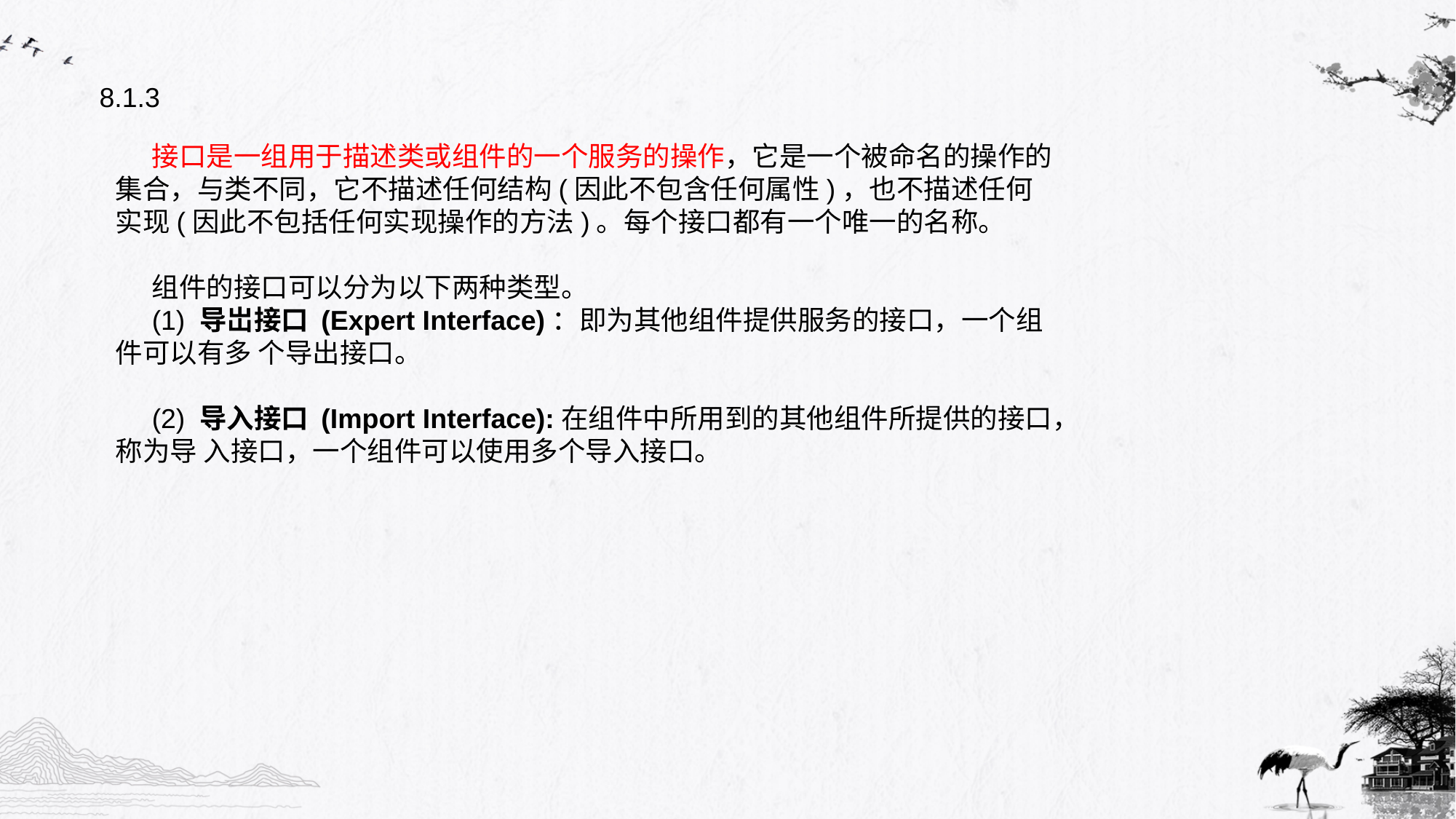

8.1.3
接口是一组用于描述类或组件的一个服务的操作，它是一个被命名的操作的集合，与类不同，它不描述任何结构(因此不包含任何属性)，也不描述任何实现(因此不包括任何实现操作的方法)。每个接口都有一个唯一的名称。

组件的接口可以分为以下两种类型。
(1) 导岀接口 (Expert Interface)：即为其他组件提供服务的接口，一个组件可以有多 个导出接口。

(2) 导入接口 (Import Interface):在组件中所用到的其他组件所提供的接口，称为导 入接口，一个组件可以使用多个导入接口。